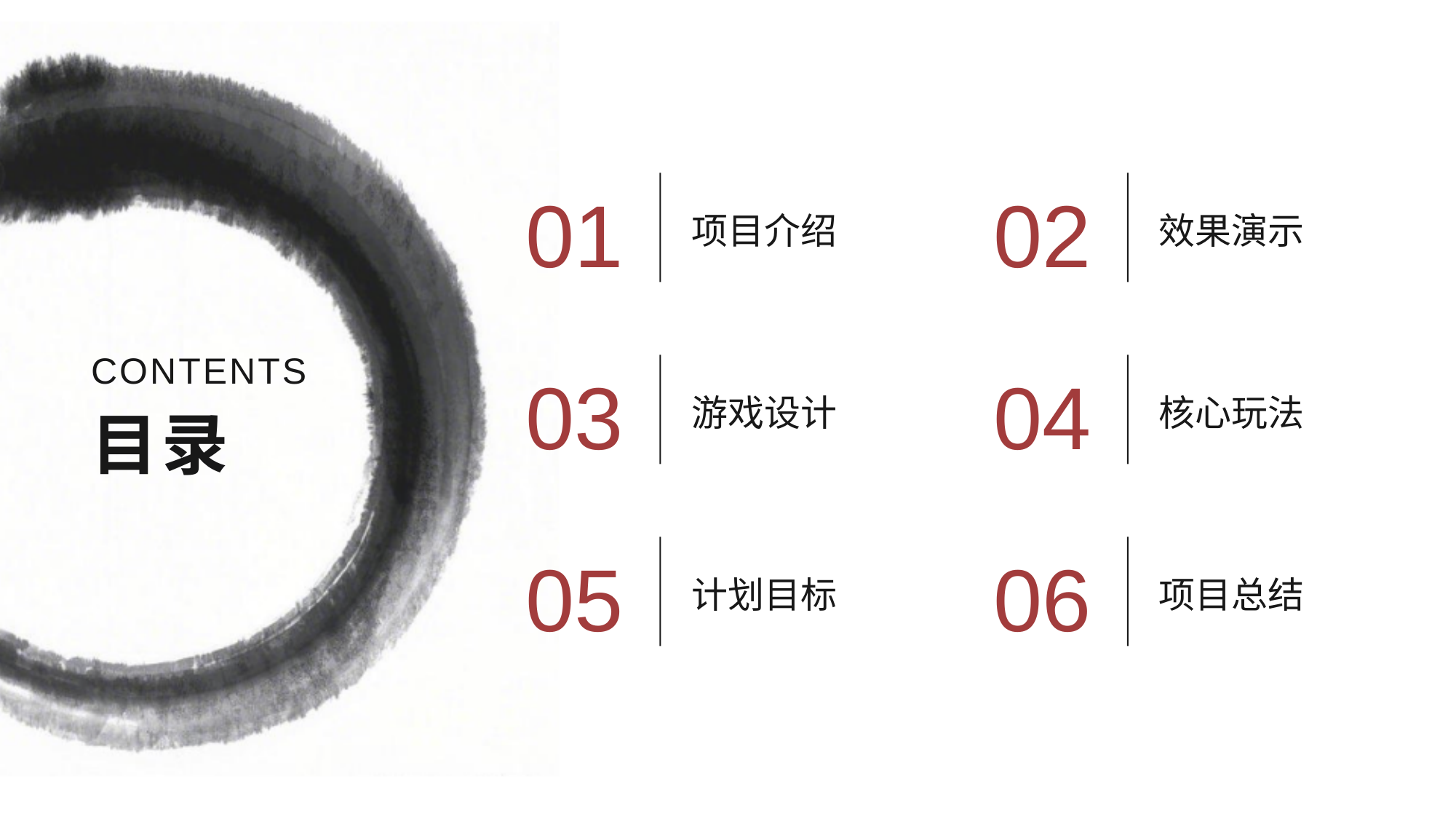

项目介绍

效果演示
01
02

游戏设计

核心玩法
03
04

计划目标

项目总结
05
06
CONTENTS
目录